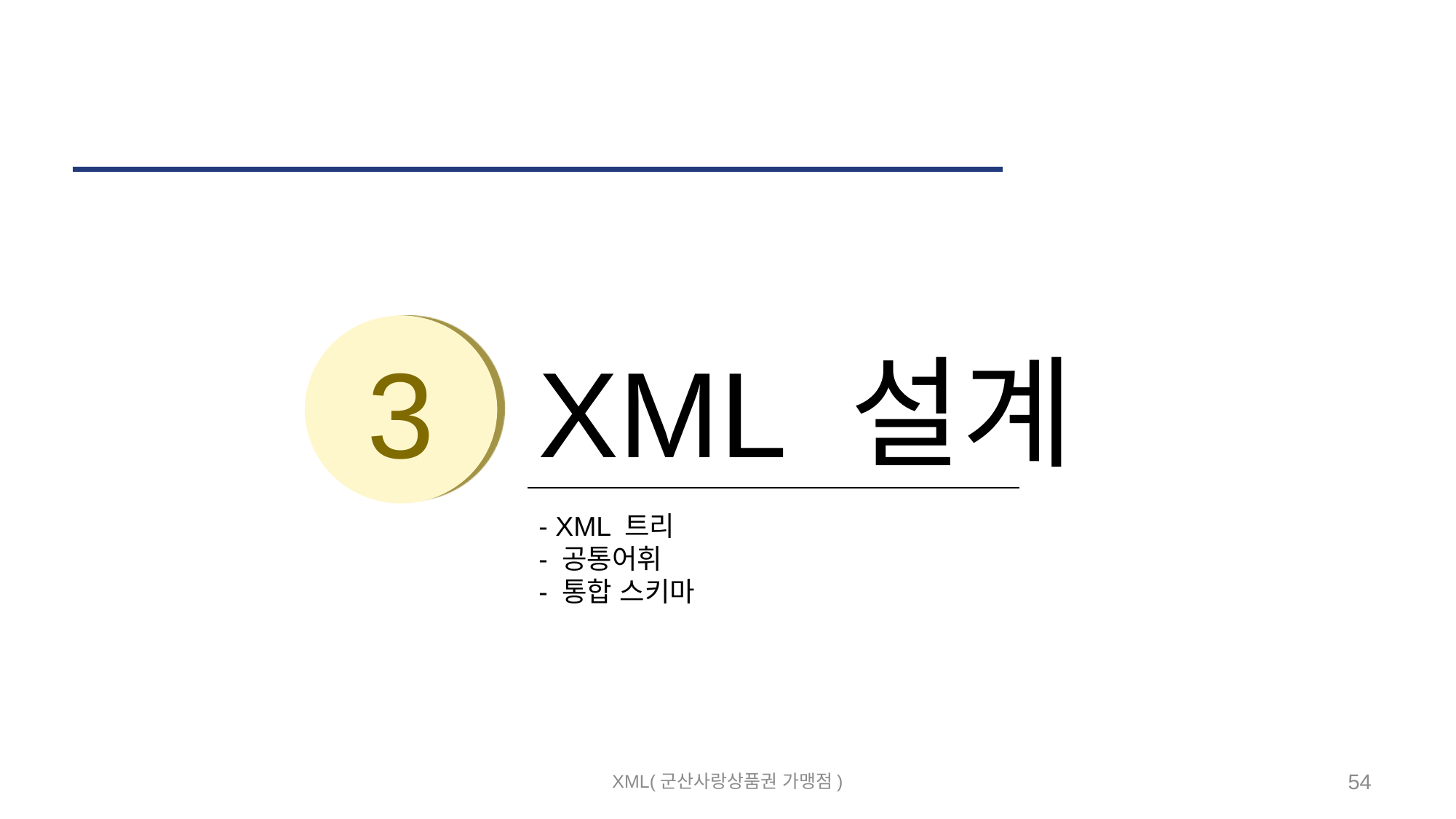

3
XML 설계
- XML 트리
- 공통어휘
- 통합 스키마
XML(군산사랑상품권 가맹점)
54